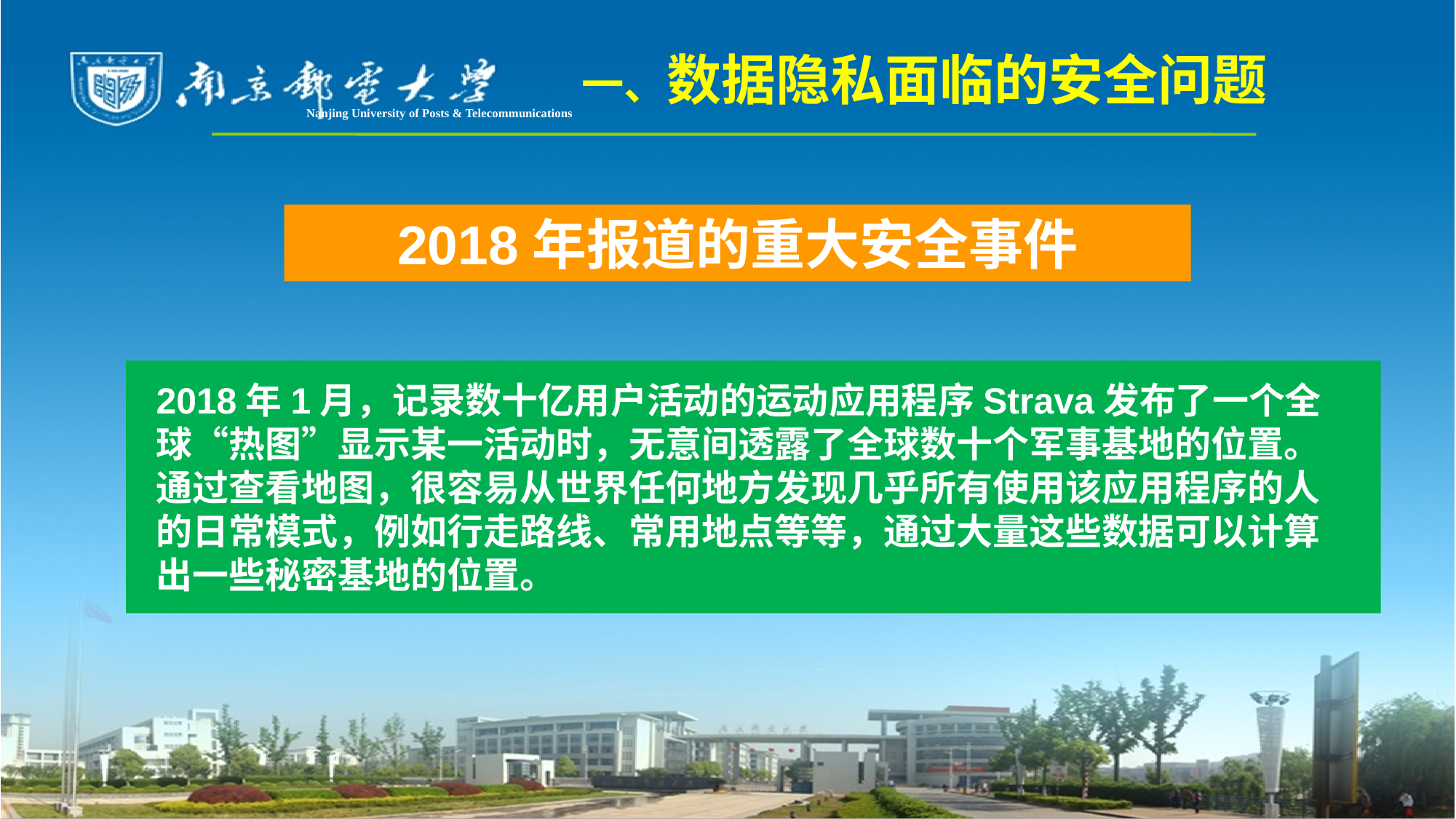

一、数据隐私面临的安全问题
Nanjing University of Posts & Telecommunications

# 2018年报道的重大安全事件
2018年1月，记录数十亿用户活动的运动应用程序Strava发布了一个全球“热图”显示某一活动时，无意间透露了全球数十个军事基地的位置。通过查看地图，很容易从世界任何地方发现几乎所有使用该应用程序的人的日常模式，例如行走路线、常用地点等等，通过大量这些数据可以计算出一些秘密基地的位置。